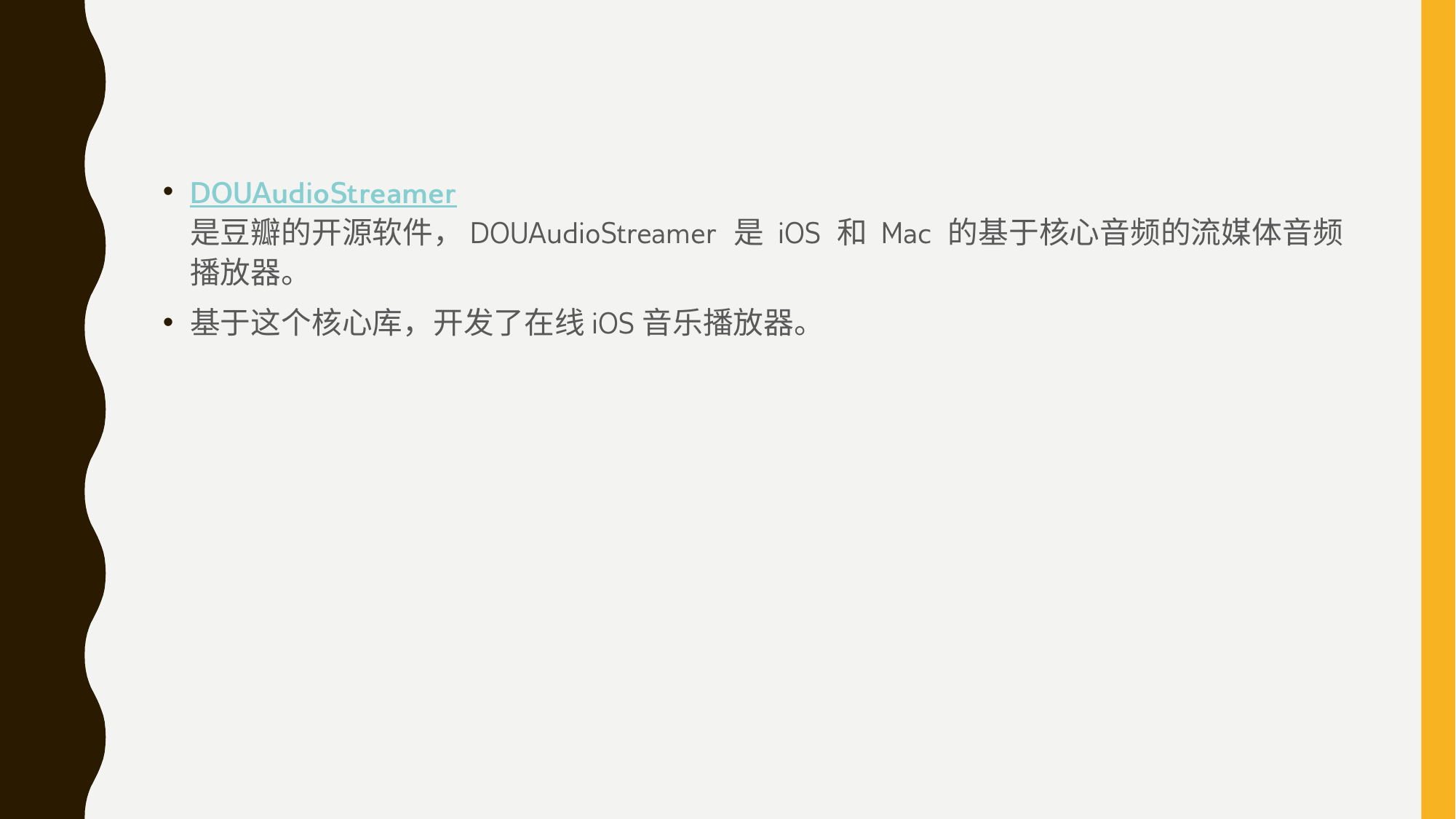

DOUAudioStreamer
是豆瓣的开源软件，DOUAudioStreamer 是 iOS 和 Mac 的基于核心音频的流媒体音频播放器。
基于这个核心库，开发了在线iOS音乐播放器。